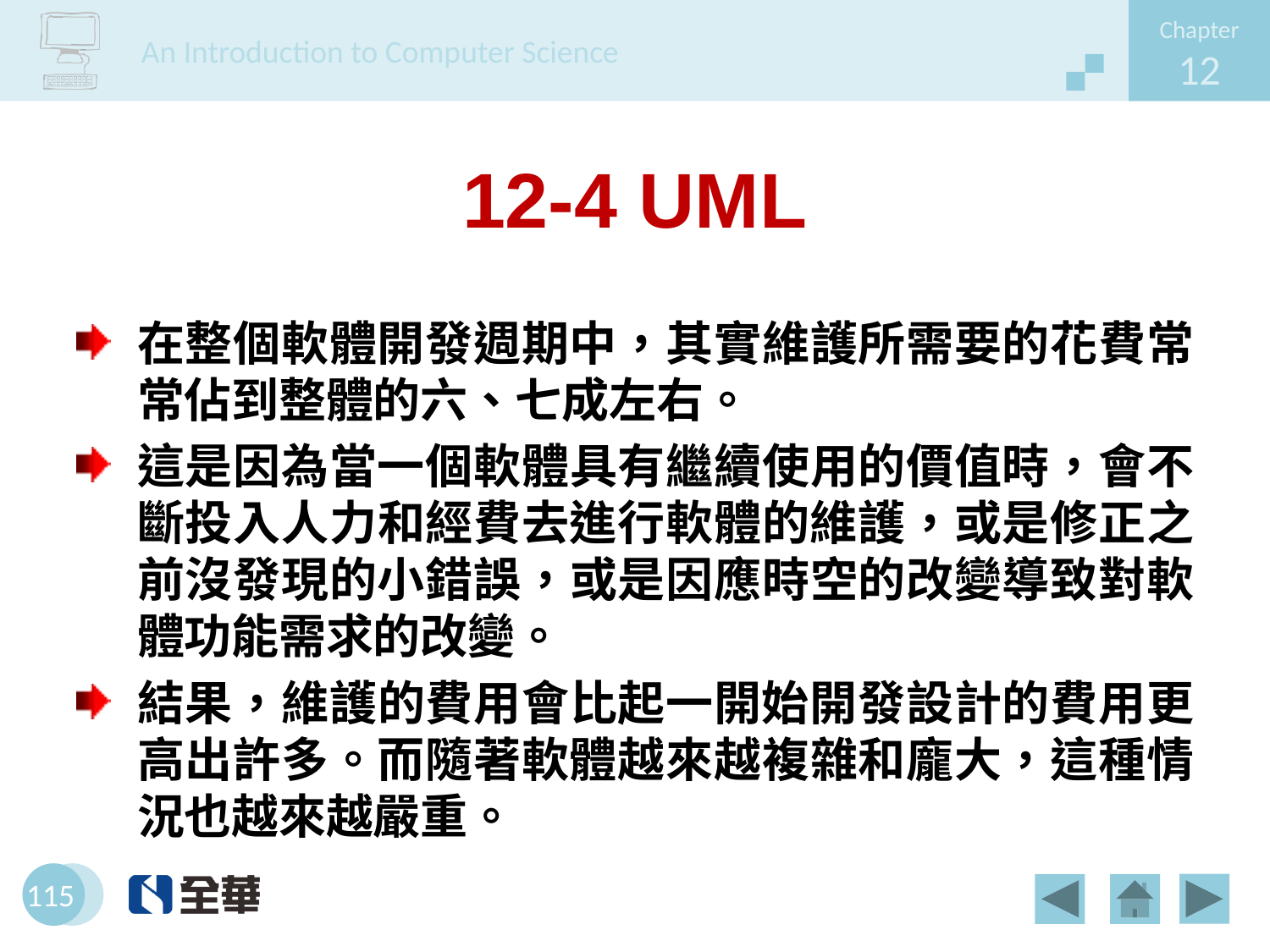

# 12-4 UML
在整個軟體開發週期中，其實維護所需要的花費常常佔到整體的六、七成左右。
這是因為當一個軟體具有繼續使用的價值時，會不斷投入人力和經費去進行軟體的維護，或是修正之前沒發現的小錯誤，或是因應時空的改變導致對軟體功能需求的改變。
結果，維護的費用會比起一開始開發設計的費用更高出許多。而隨著軟體越來越複雜和龐大，這種情況也越來越嚴重。